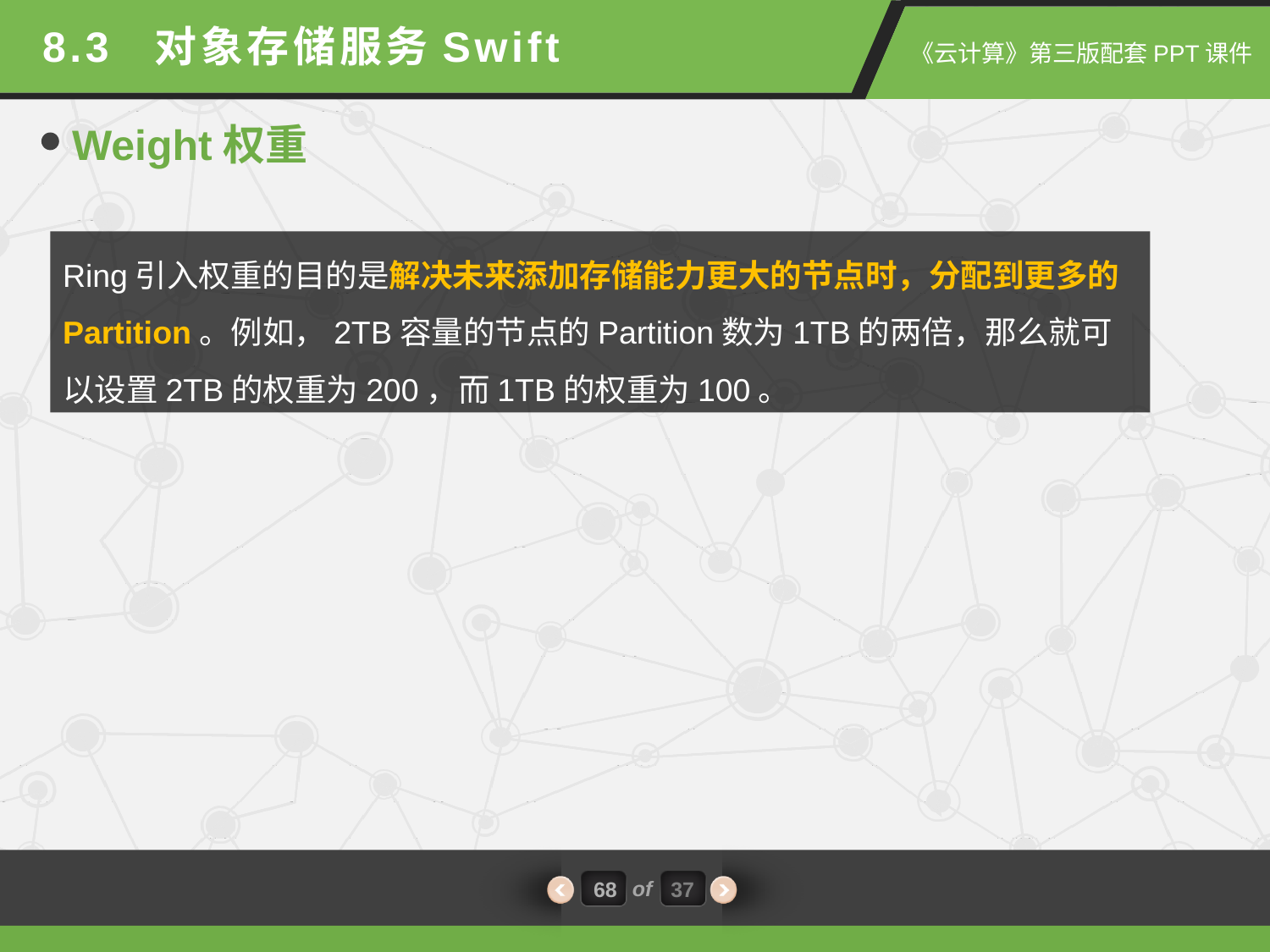

8.3  对象存储服务Swift
Weight权重

Ring引入权重的目的是解决未来添加存储能力更大的节点时，分配到更多的Partition。例如，2TB容量的节点的Partition数为1TB的两倍，那么就可以设置2TB的权重为200，而1TB的权重为100。
68